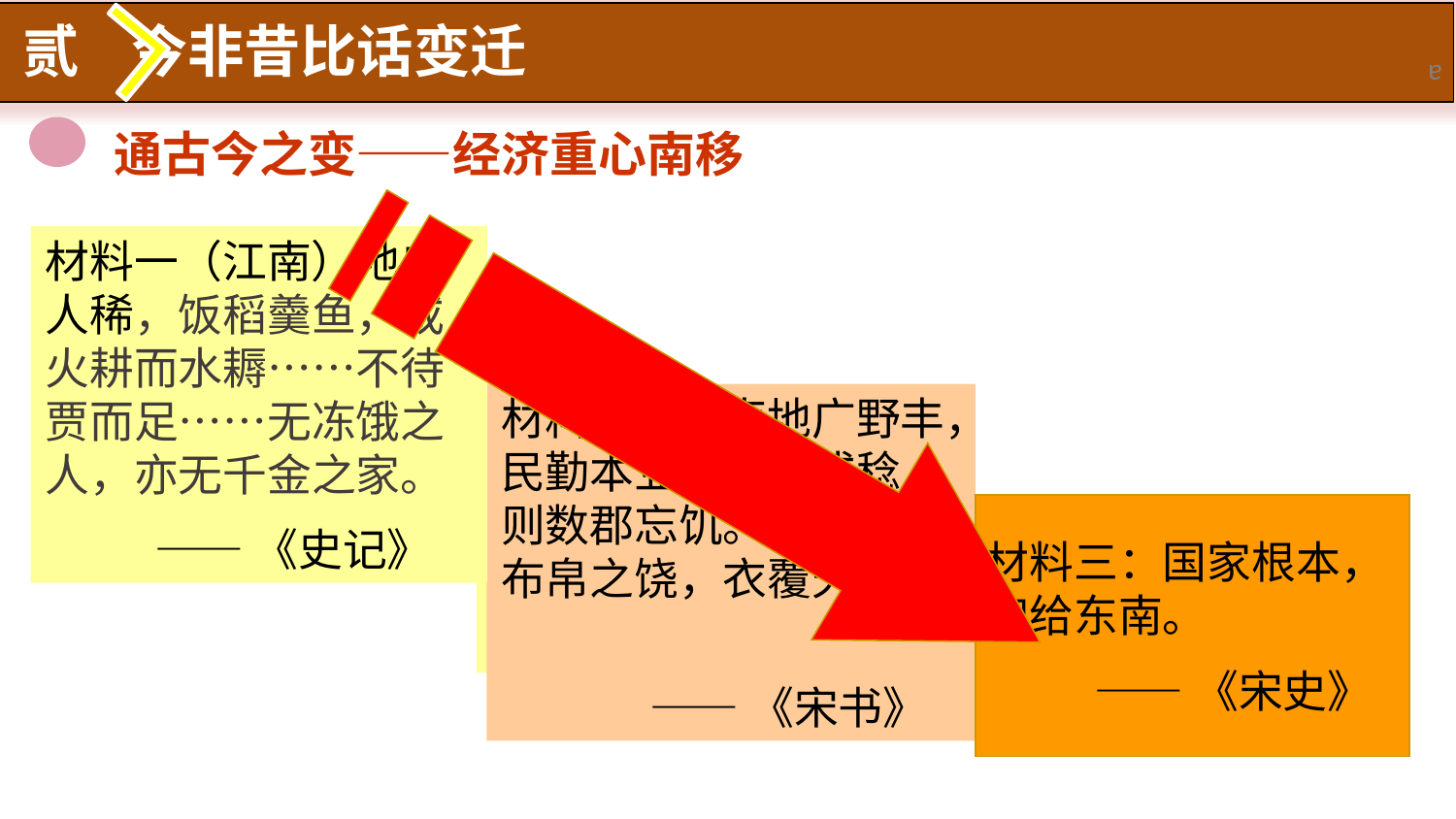

a
贰    今非昔比话变迁

通古今之变——经济重心南移

材料一（江南）地广人稀，饭稻羹鱼，或火耕而水耨……不待贾而足……无冻饿之人，亦无千金之家。
           ——《史记》

材料二：江南地广野丰，民勤本业，一岁或稔，则数郡忘饥。……丝绵布帛之饶，衣覆天下。
               ——《宋书》

材料三：国家根本，仰给东南。
           ——《宋史》